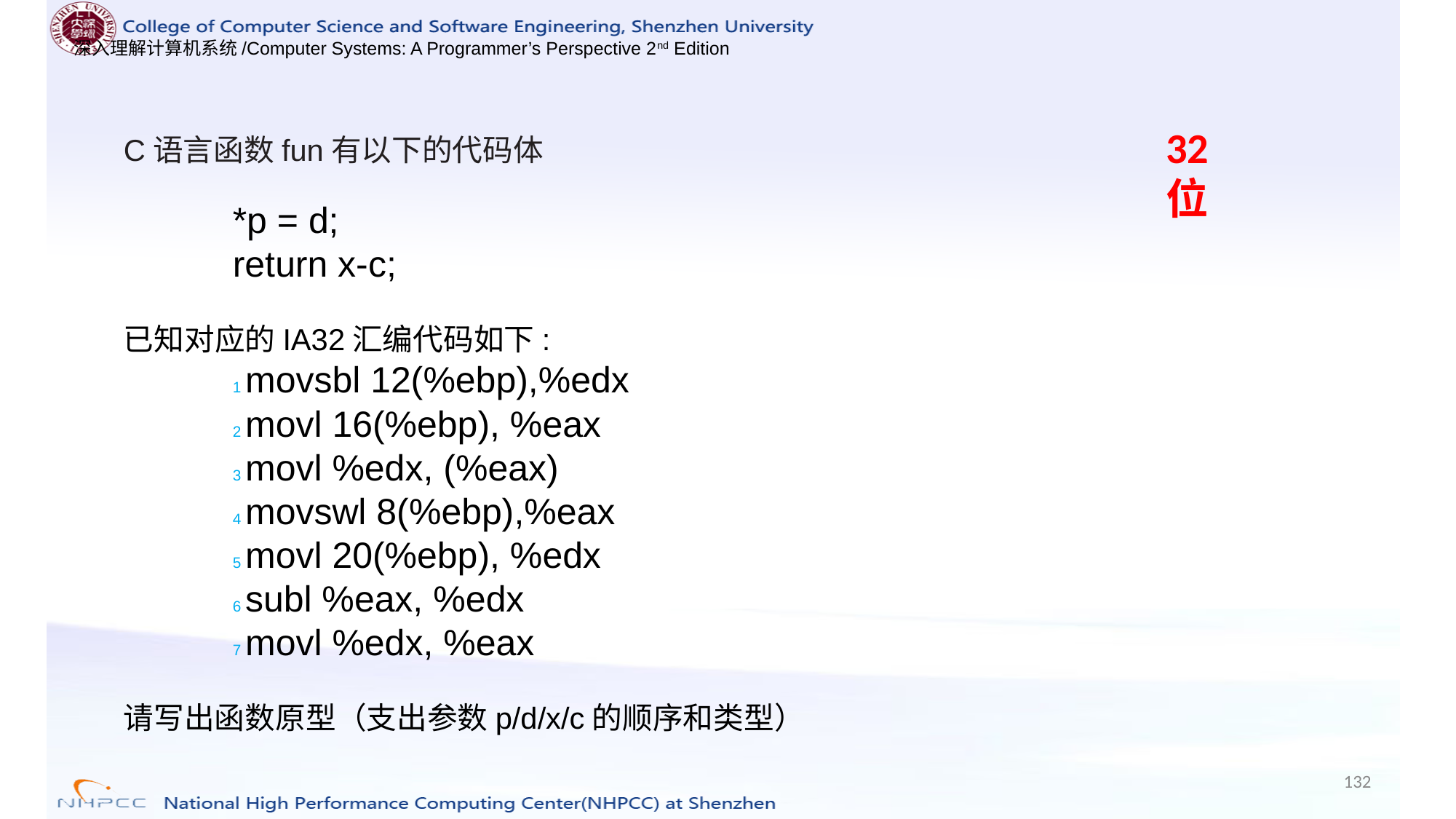

32位
C语言函数fun有以下的代码体

	*p = d;
	return x-c;

已知对应的IA32汇编代码如下:
1 movsbl 12(%ebp),%edx
2 movl 16(%ebp), %eax
3 movl %edx, (%eax)
4 movswl 8(%ebp),%eax
5 movl 20(%ebp), %edx
6 subl %eax, %edx
7 movl %edx, %eax

请写出函数原型（支出参数p/d/x/c的顺序和类型）
132